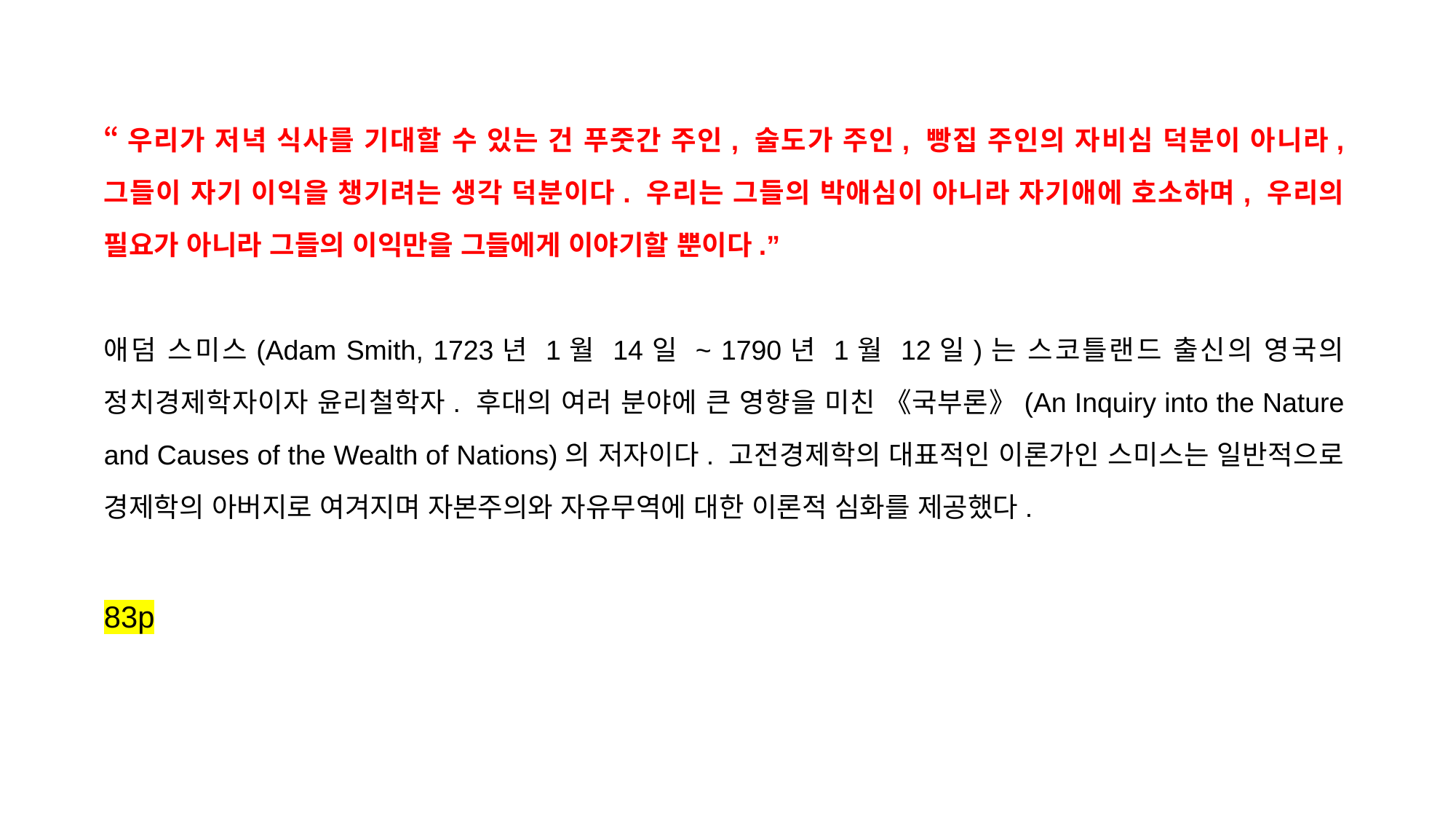

“우리가 저녁 식사를 기대할 수 있는 건 푸줏간 주인, 술도가 주인, 빵집 주인의 자비심 덕분이 아니라, 그들이 자기 이익을 챙기려는 생각 덕분이다. 우리는 그들의 박애심이 아니라 자기애에 호소하며, 우리의 필요가 아니라 그들의 이익만을 그들에게 이야기할 뿐이다.”

애덤 스미스(Adam Smith, 1723년 1월 14일 ~ 1790년 1월 12일)는 스코틀랜드 출신의 영국의 정치경제학자이자 윤리철학자. 후대의 여러 분야에 큰 영향을 미친 《국부론》(An Inquiry into the Nature and Causes of the Wealth of Nations)의 저자이다. 고전경제학의 대표적인 이론가인 스미스는 일반적으로 경제학의 아버지로 여겨지며 자본주의와 자유무역에 대한 이론적 심화를 제공했다.

83p